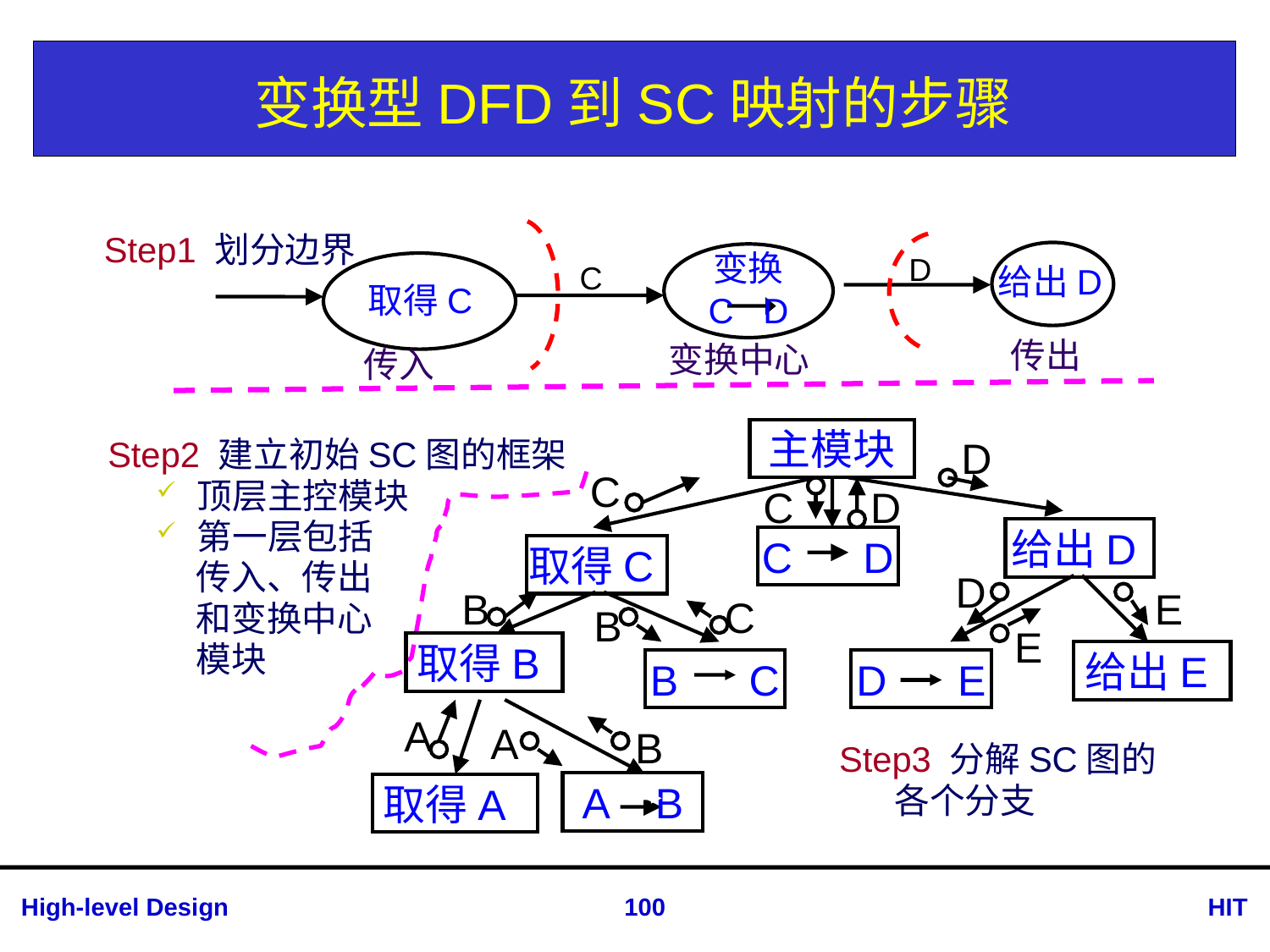

# 变换型DFD到SC映射的步骤
Step1 划分边界

变换
C   D

给出D
取得C

变换中心
传出
传入
D
C

主模块
D
C

C
D

给出D
C      D
取得C

Step2 建立初始SC图的框架
顶层主控模块
第一层包括
    传入、传出
    和变换中心
    模块

D

B
E

C

B

E
取得B
给出E
B      C
D      E

A

A
B

Step3 分解SC图的
      各个分支

A    B
取得A